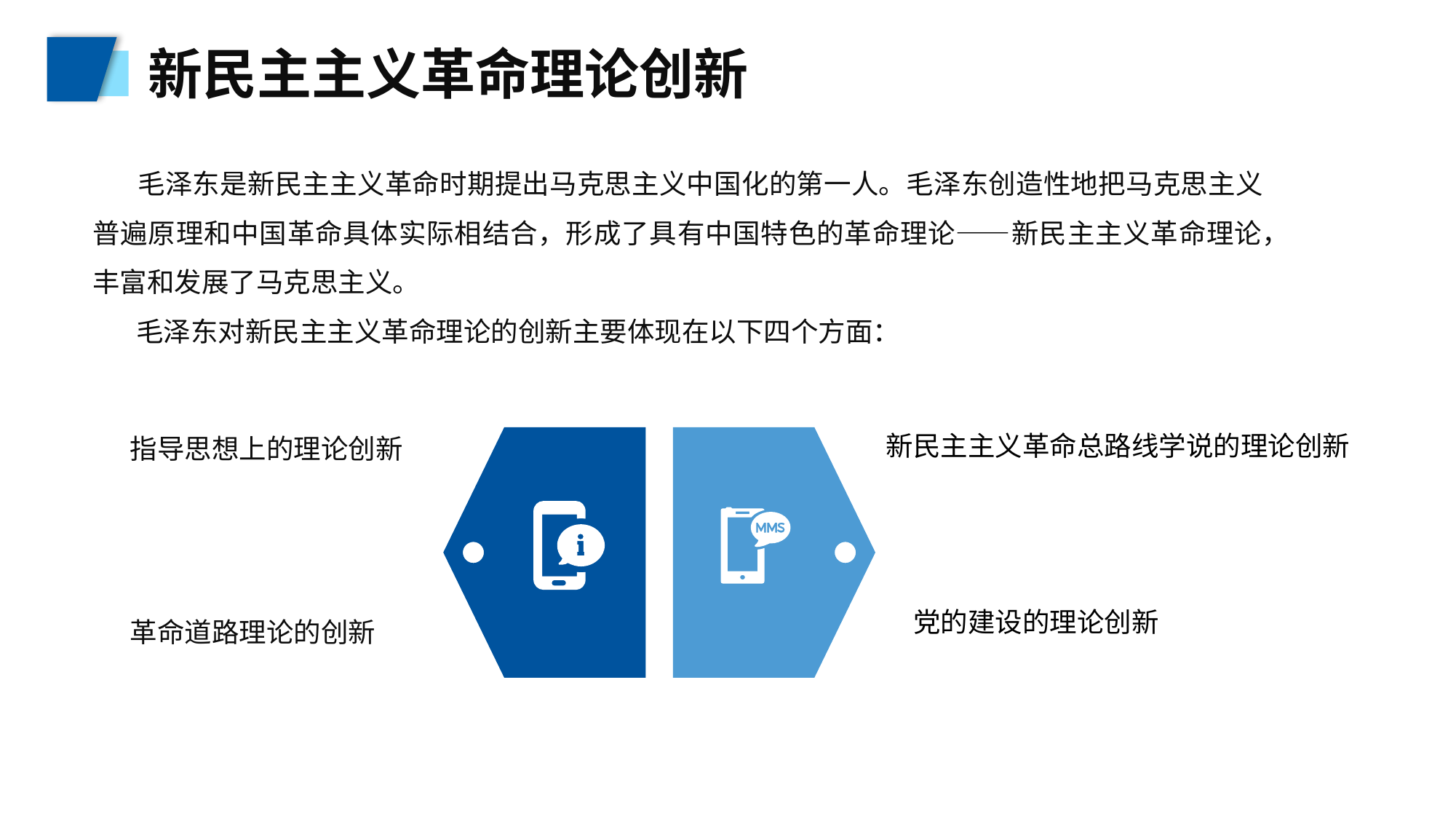

新民主主义革命理论创新
      毛泽东是新民主主义革命时期提出马克思主义中国化的第一人。毛泽东创造性地把马克思主义普遍原理和中国革命具体实际相结合，形成了具有中国特色的革命理论——新民主主义革命理论，丰富和发展了马克思主义。
      毛泽东对新民主主义革命理论的创新主要体现在以下四个方面：
新民主主义革命总路线学说的理论创新
指导思想上的理论创新

党的建设的理论创新
革命道路理论的创新